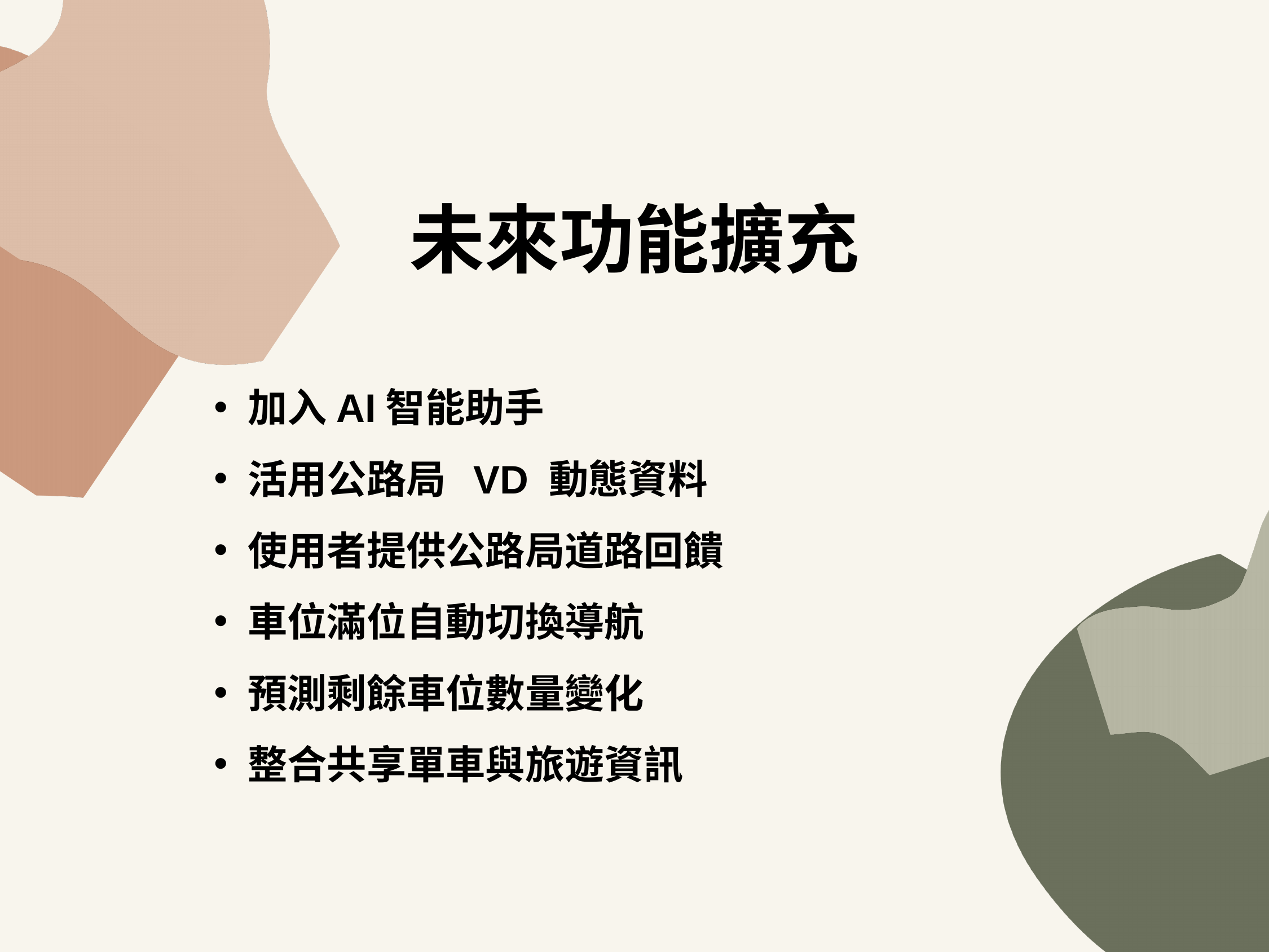

未來功能擴充
加入AI智能助手
活用公路局  VD 動態資料
使用者提供公路局道路回饋
車位滿位自動切換導航
預測剩餘車位數量變化
整合共享單車與旅遊資訊